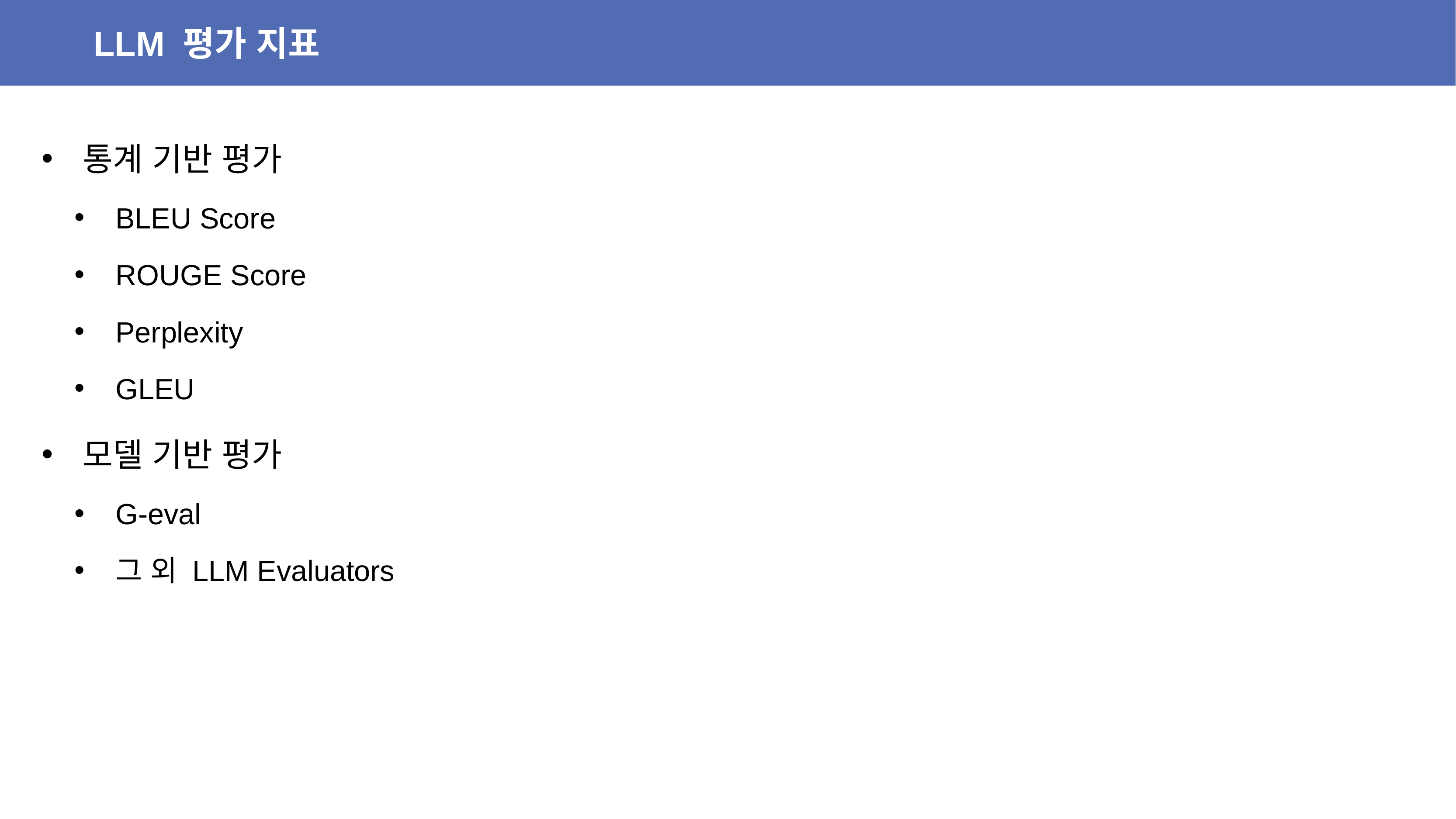

LLM 평가 지표
통계 기반 평가
BLEU Score
ROUGE Score
Perplexity
GLEU
모델 기반 평가
G-eval
그 외 LLM Evaluators